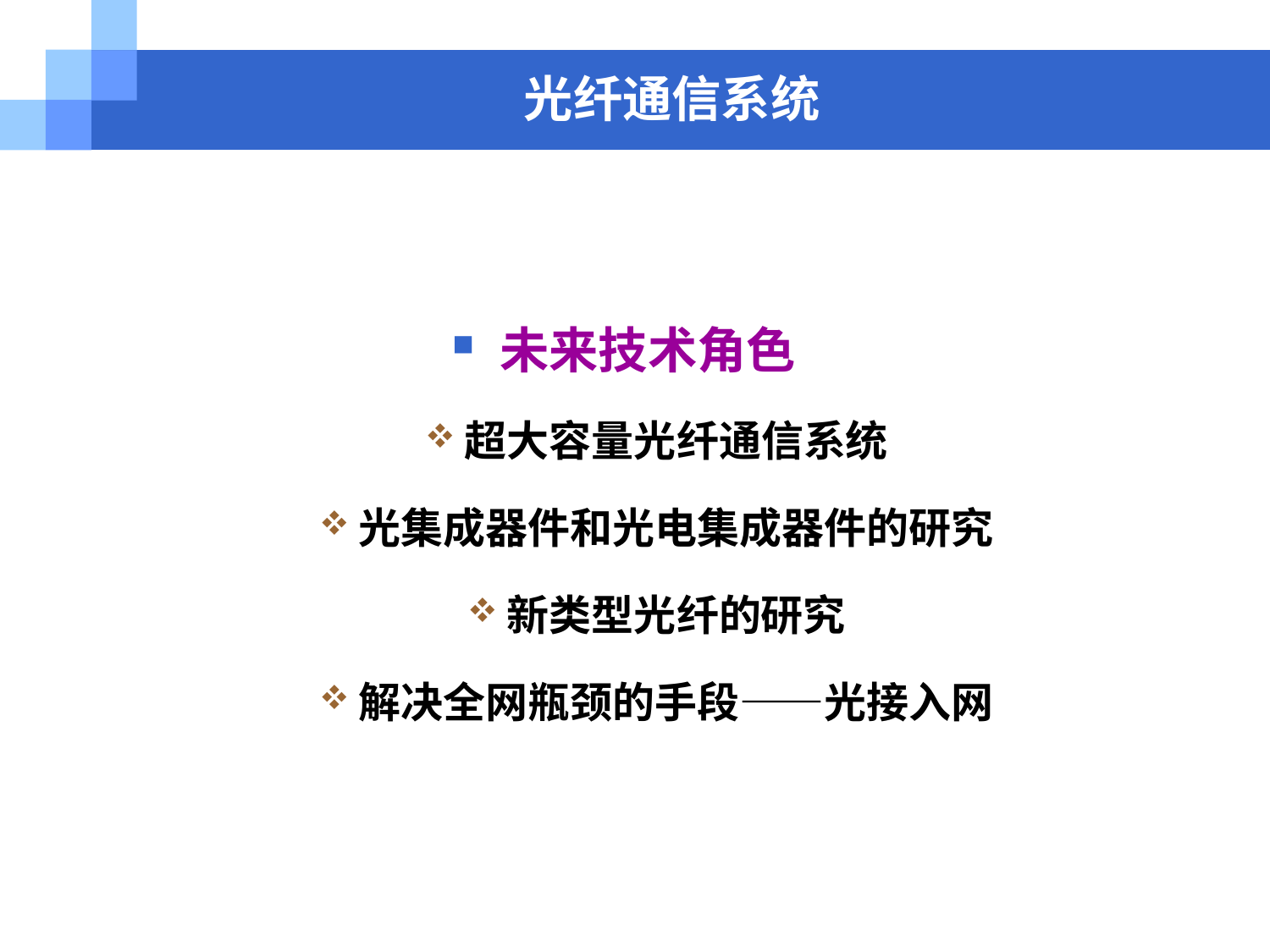

光纤通信系统
未来技术角色
超大容量光纤通信系统
光集成器件和光电集成器件的研究
新类型光纤的研究
解决全网瓶颈的手段——光接入网